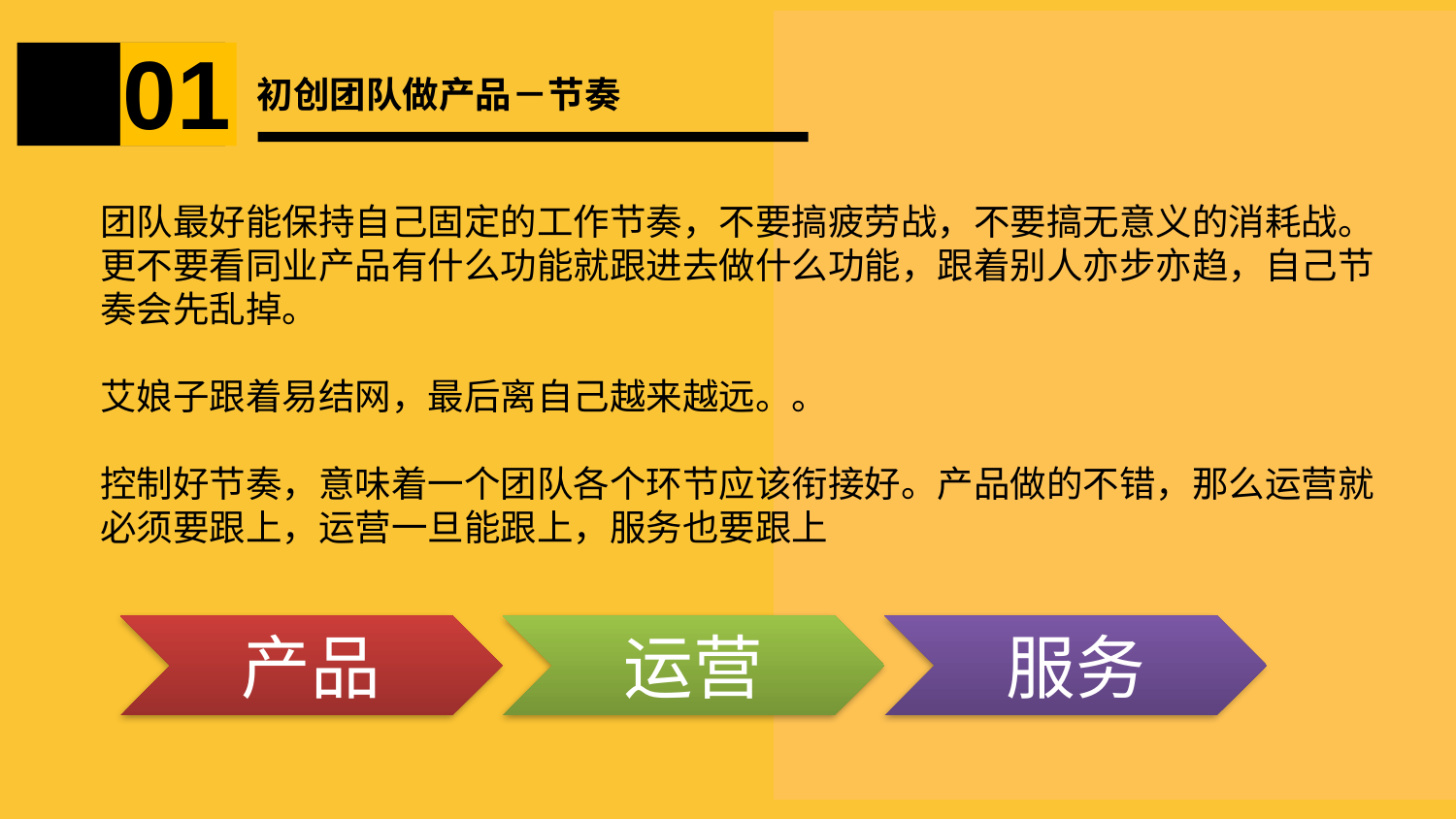

01

初创团队做产品－节奏
团队最好能保持自己固定的工作节奏，不要搞疲劳战，不要搞无意义的消耗战。更不要看同业产品有什么功能就跟进去做什么功能，跟着别人亦步亦趋，自己节奏会先乱掉。

艾娘子跟着易结网，最后离自己越来越远。。

控制好节奏，意味着一个团队各个环节应该衔接好。产品做的不错，那么运营就必须要跟上，运营一旦能跟上，服务也要跟上
产品
运营
服务